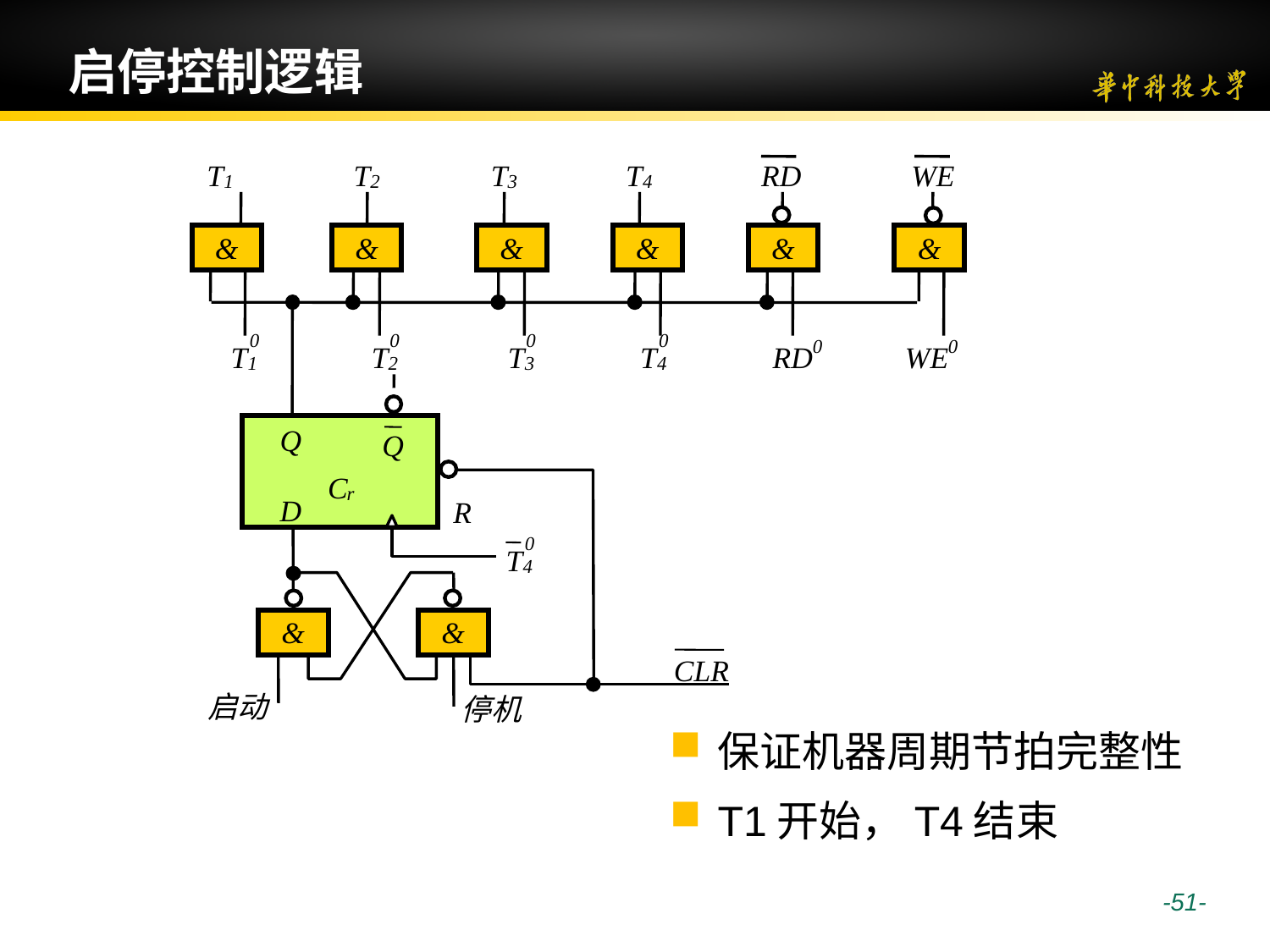

# 启停控制逻辑

T

T

T
T
RD

WE

1
2
3
4

&

&

&

&

&

&

0

0

0

0

0
0

T

T

T

T

RD

WE

1
2
3
4

Q

Q

C

r

D

R

0

T

4

&

&

CLR

启动

停机
保证机器周期节拍完整性
T1开始，T4结束
 -51-